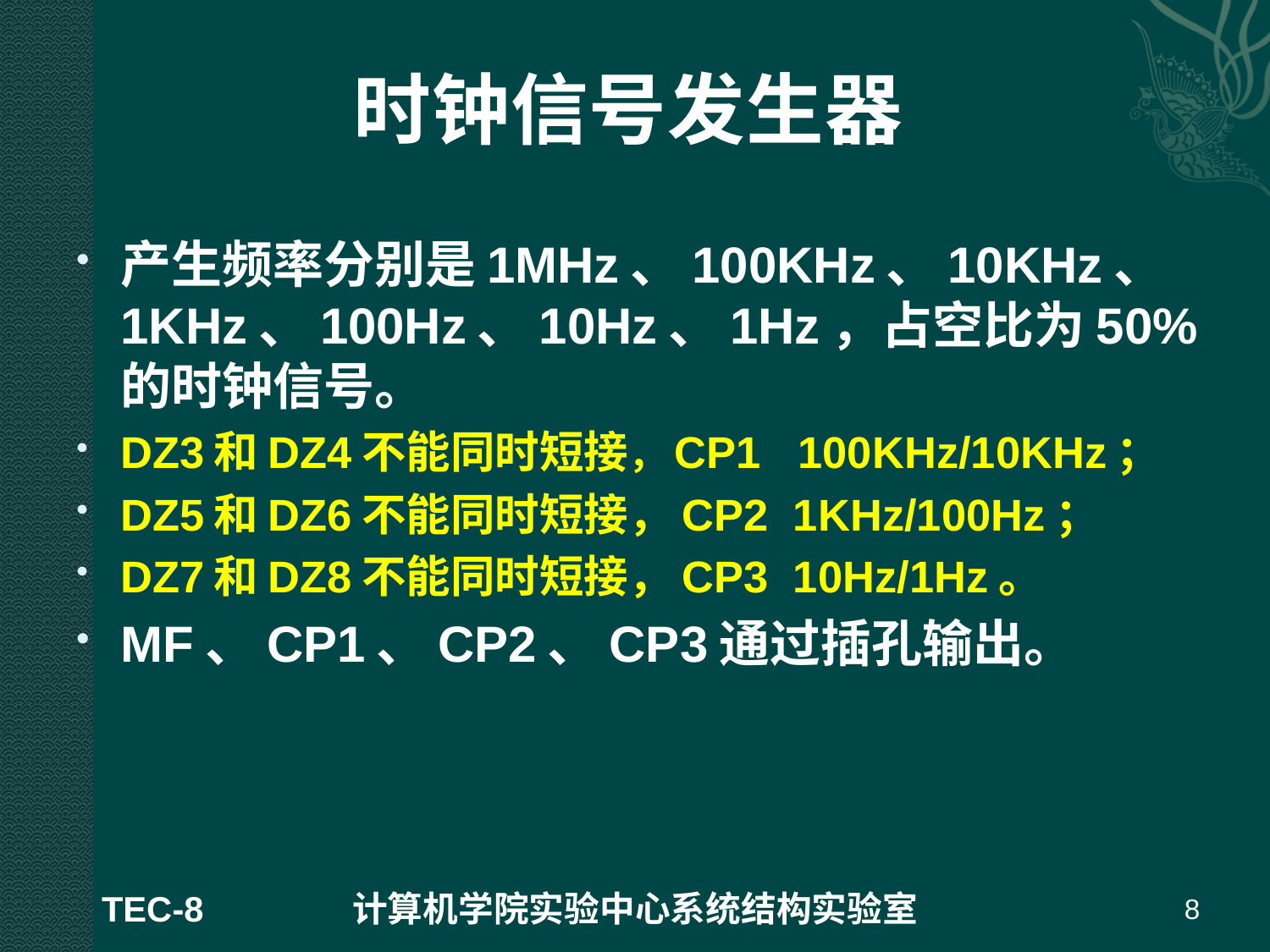

# 时钟信号发生器
产生频率分别是1MHz、100KHz、10KHz、1KHz、100Hz、10Hz、1Hz，占空比为50%的时钟信号。
DZ3和DZ4不能同时短接，CP1   100KHz/10KHz；
DZ5和DZ6不能同时短接，CP2  1KHz/100Hz；
DZ7和DZ8不能同时短接，CP3  10Hz/1Hz。
MF、CP1、CP2、CP3通过插孔输出。

TEC-8
计算机学院实验中心系统结构实验室
8